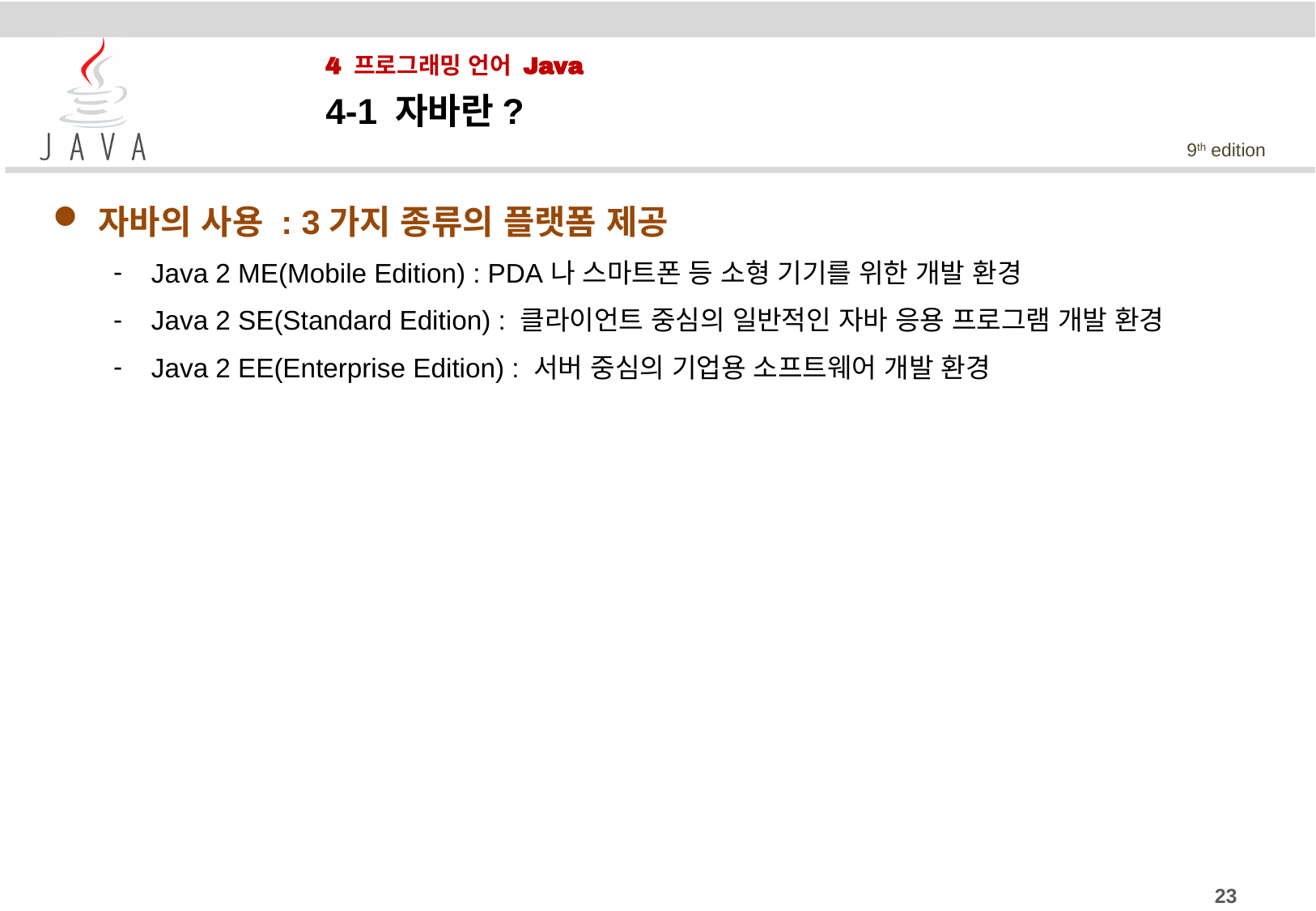

# 4 프로그래밍 언어 Java
4-1 자바란?
자바의 사용 : 3가지 종류의 플랫폼 제공
Java 2 ME(Mobile Edition) : PDA나 스마트폰 등 소형 기기를 위한 개발 환경
Java 2 SE(Standard Edition) : 클라이언트 중심의 일반적인 자바 응용 프로그램 개발 환경
Java 2 EE(Enterprise Edition) : 서버 중심의 기업용 소프트웨어 개발 환경
23